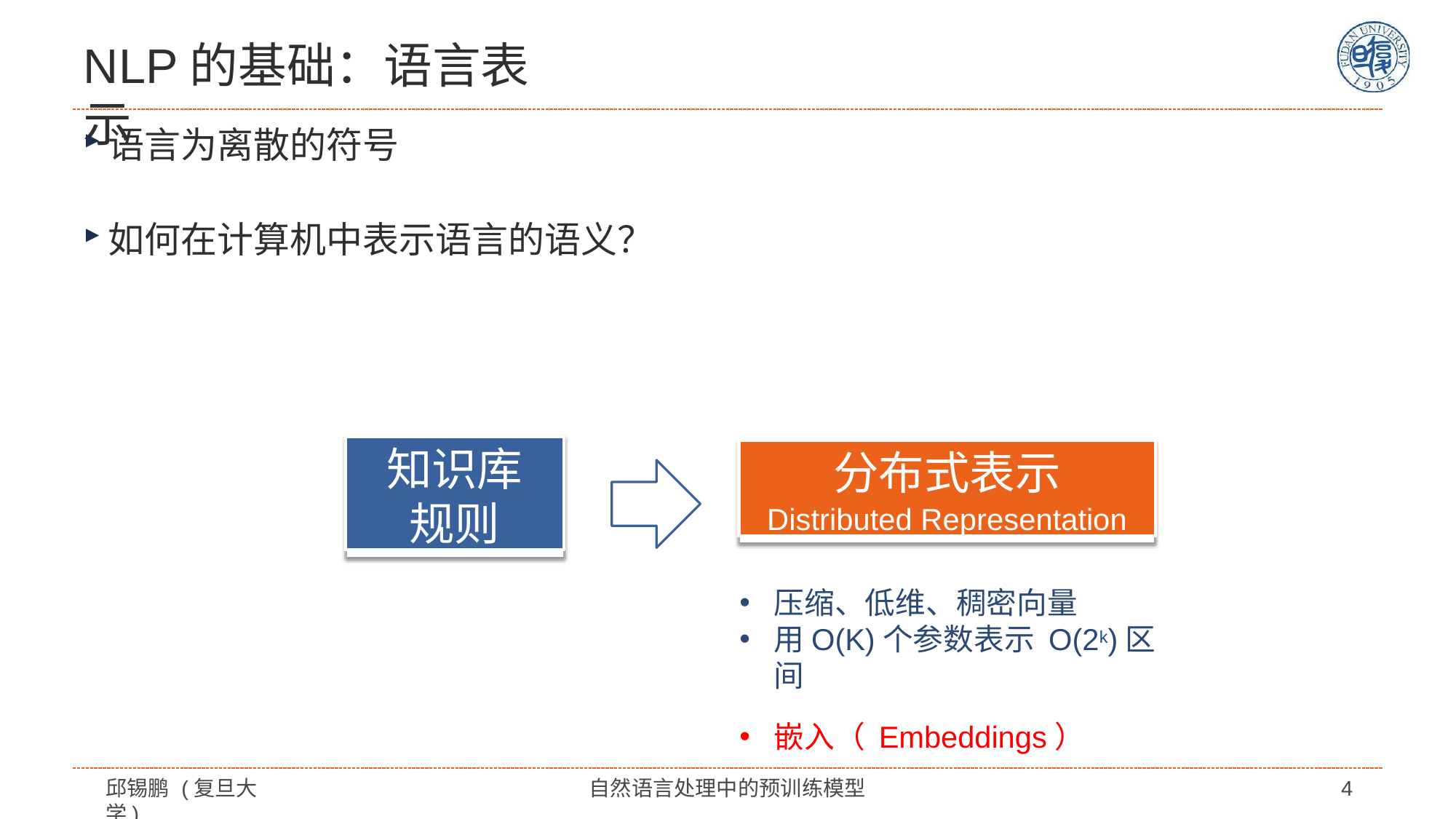

# NLP的基础：语言表示
语言为离散的符号

如何在计算机中表示语言的语义？

知识库 规则
分布式表示
Distributed Representation

压缩、低维、稠密向量
用O(K)个参数表示 O(2k)区间

嵌入（ Embeddings）
邱锡鹏 (复旦大学)
自然语言处理中的预训练模型
4